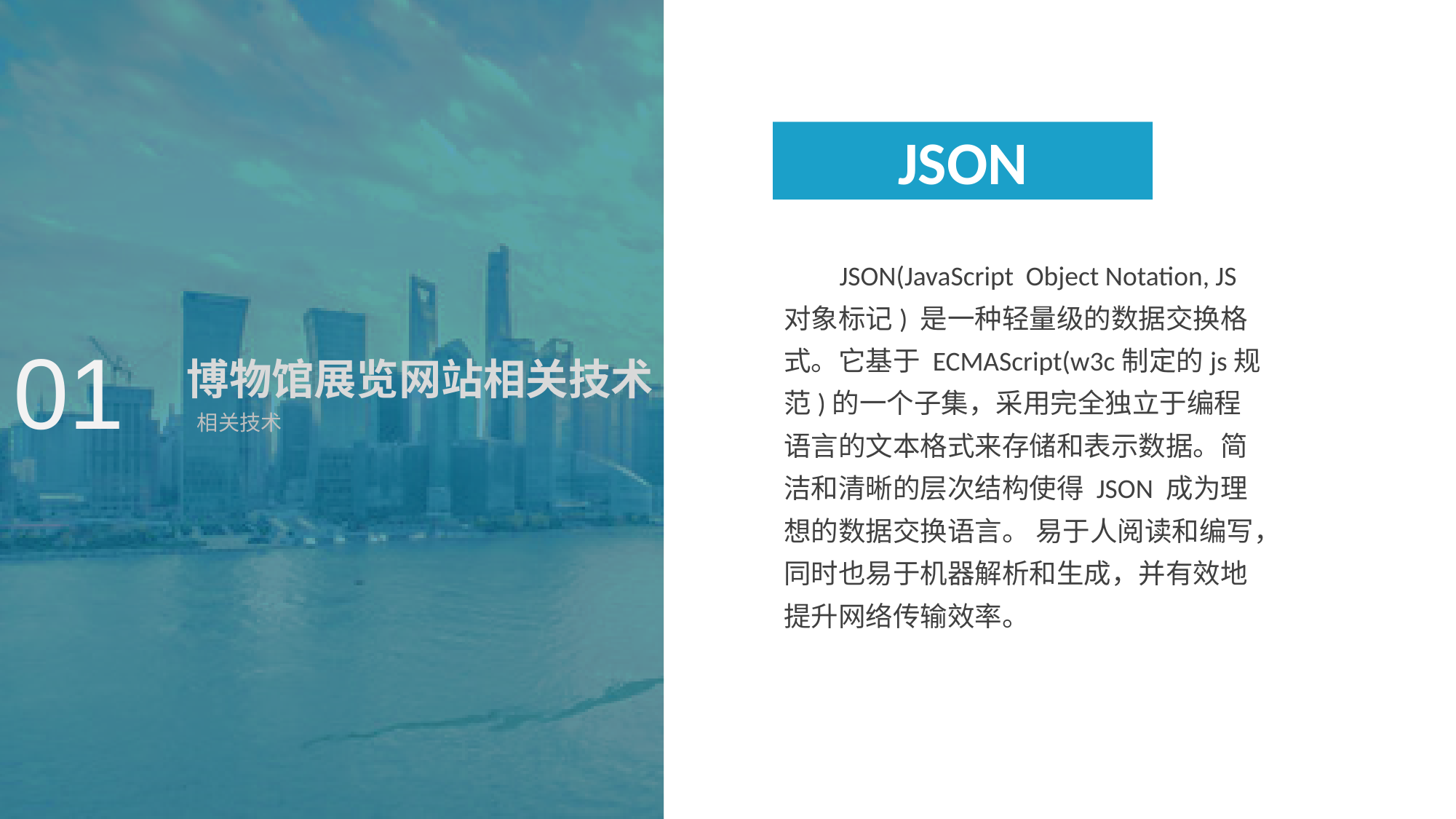

JSON
         JSON(JavaScript  Object Notation, JS 对象标记) 是一种轻量级的数据交换格式。它基于 ECMAScript(w3c制定的js规范)的一个子集，采用完全独立于编程语言的文本格式来存储和表示数据。简洁和清晰的层次结构使得 JSON 成为理想的数据交换语言。 易于人阅读和编写，同时也易于机器解析和生成，并有效地提升网络传输效率。
01
博物馆展览网站相关技术
相关技术